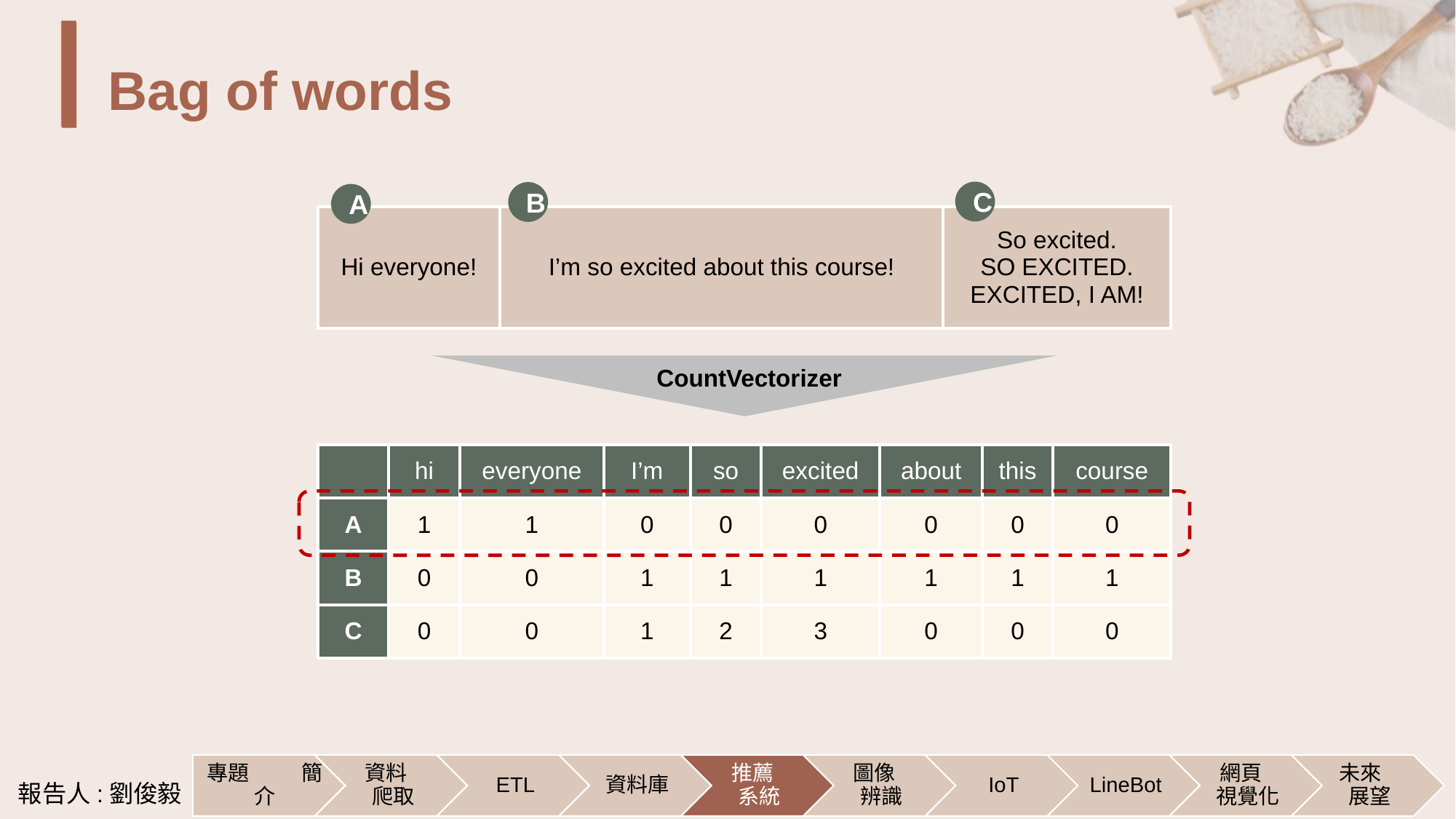

# Bag of words
C
B
A
| Hi everyone! | I’m so excited about this course! | So excited. SO EXCITED. EXCITED, I AM! |
| --- | --- | --- |

CountVectorizer
|  | hi | everyone | I’m | so | excited | about | this | course |
| --- | --- | --- | --- | --- | --- | --- | --- | --- |
| A | 1 | 1 | 0 | 0 | 0 | 0 | 0 | 0 |
| B | 0 | 0 | 1 | 1 | 1 | 1 | 1 | 1 |
| C | 0 | 0 | 1 | 2 | 3 | 0 | 0 | 0 |

專題           簡介
資料    爬取
ETL
資料庫
推薦    系統
圖像    辨識
IoT
LineBot
網頁    視覺化
未來     展望
報告人:劉俊毅